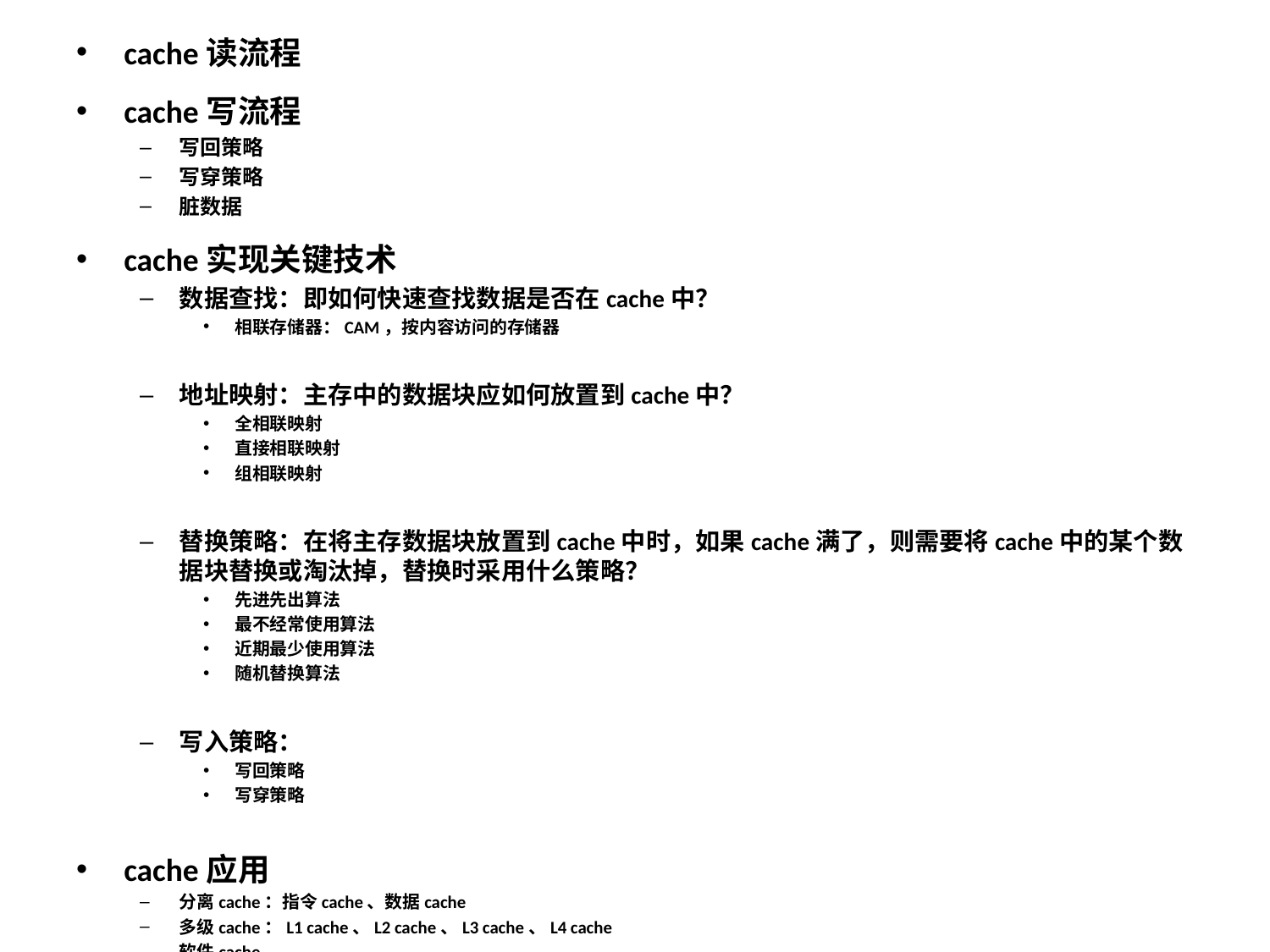

cache读流程

cache写流程
写回策略
写穿策略
脏数据

cache实现关键技术
数据查找：即如何快速查找数据是否在cache中？
相联存储器：CAM，按内容访问的存储器

地址映射：主存中的数据块应如何放置到cache中？
全相联映射
直接相联映射
组相联映射

替换策略：在将主存数据块放置到cache中时，如果cache满了，则需要将cache中的某个数据块替换或淘汰掉，替换时采用什么策略？
先进先出算法
最不经常使用算法
近期最少使用算法
随机替换算法

写入策略：
写回策略
写穿策略

cache应用
分离cache：指令cache、数据cache
多级cache：L1 cache、L2 cache、L3 cache、L4 cache
软件cache